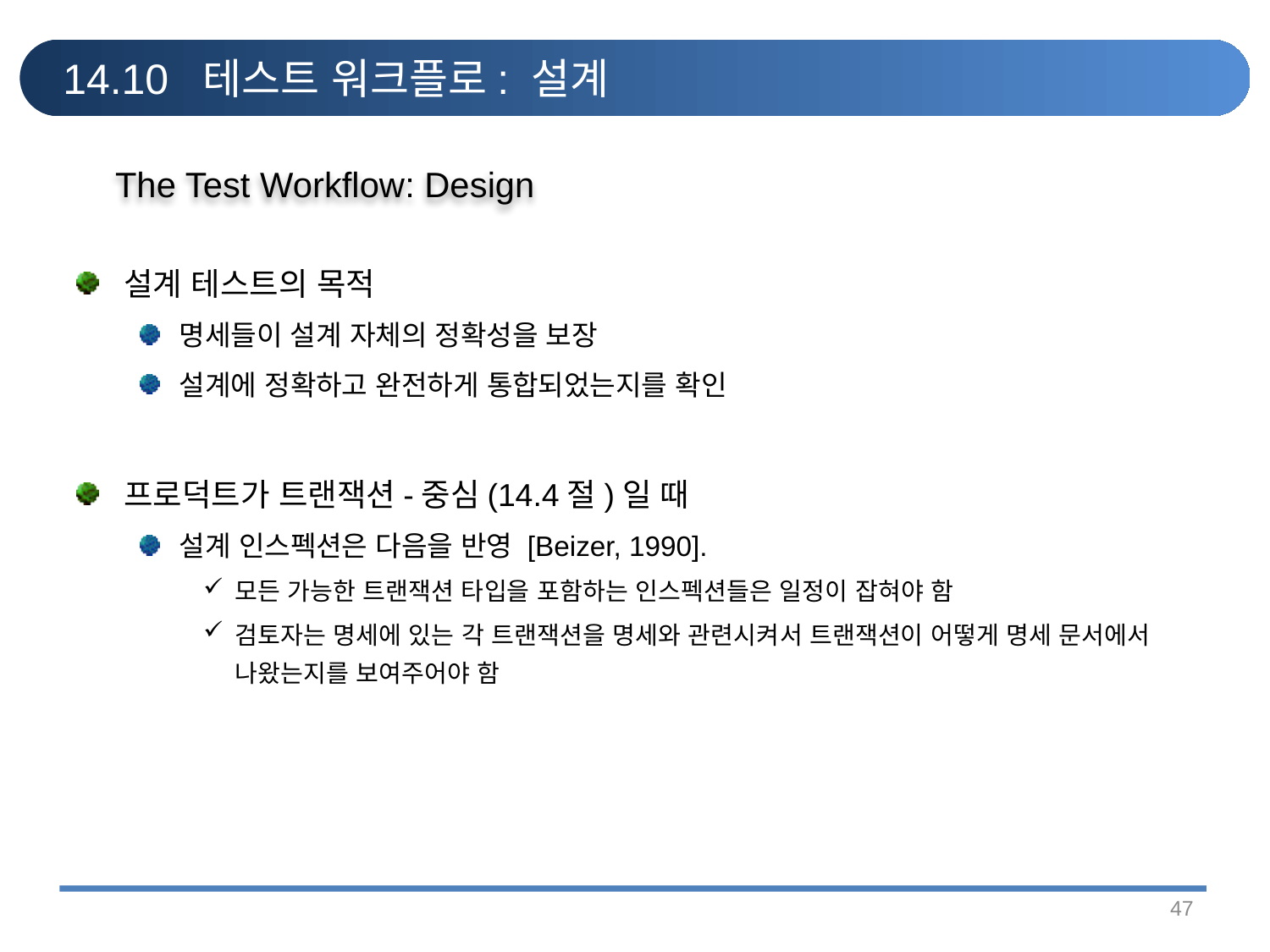

# 14.10  테스트 워크플로: 설계
The Test Workflow: Design
설계 테스트의 목적
명세들이 설계 자체의 정확성을 보장
설계에 정확하고 완전하게 통합되었는지를 확인

프로덕트가 트랜잭션-중심(14.4절)일 때
설계 인스펙션은 다음을 반영 [Beizer, 1990].
모든 가능한 트랜잭션 타입을 포함하는 인스펙션들은 일정이 잡혀야 함
검토자는 명세에 있는 각 트랜잭션을 명세와 관련시켜서 트랜잭션이 어떻게 명세 문서에서 나왔는지를 보여주어야 함

47